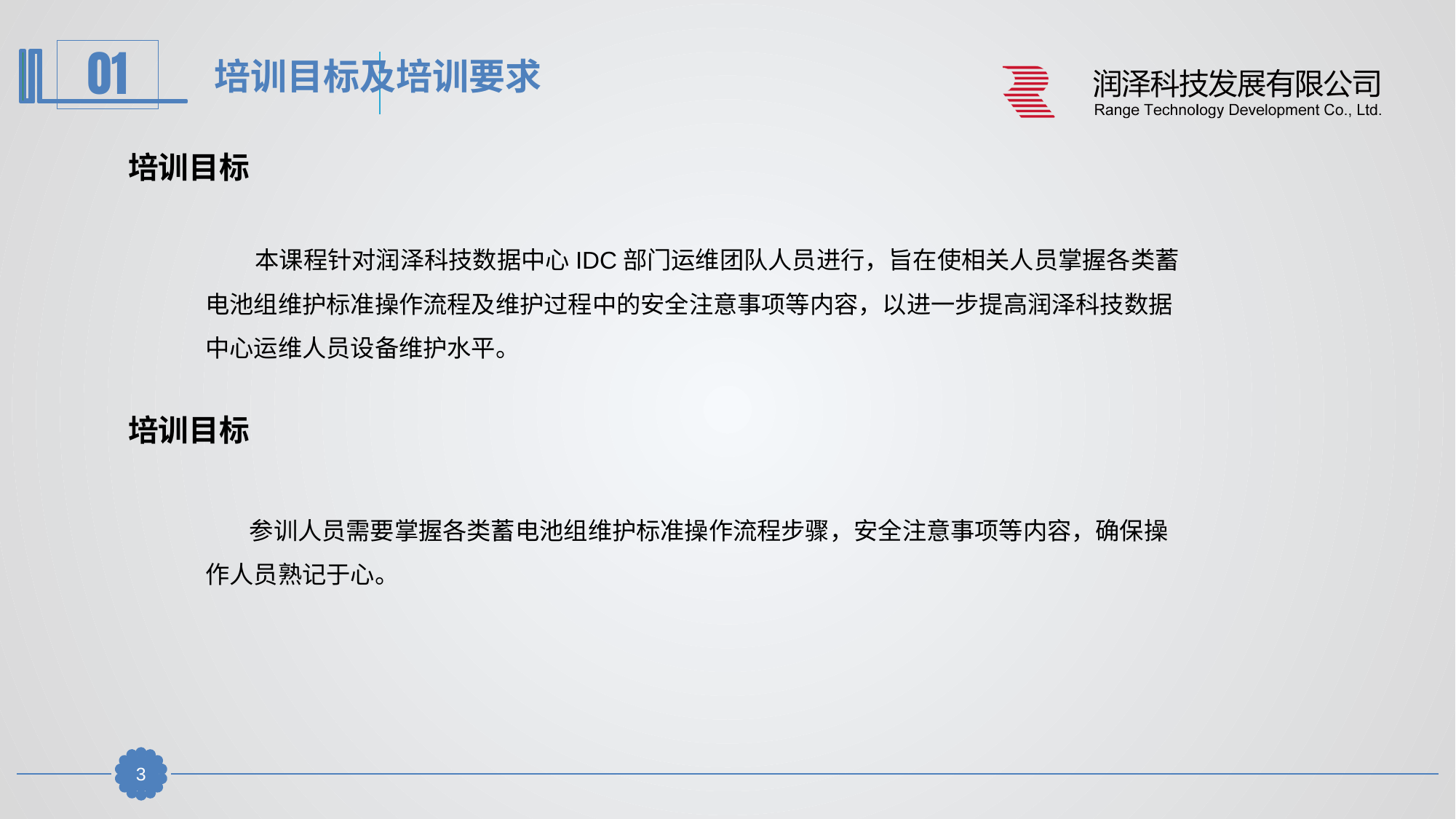

培训目标及培训要求
培训目标
       本课程针对润泽科技数据中心IDC部门运维团队人员进行，旨在使相关人员掌握各类蓄电池组维护标准操作流程及维护过程中的安全注意事项等内容，以进一步提高润泽科技数据中心运维人员设备维护水平。
培训目标
       参训人员需要掌握各类蓄电池组维护标准操作流程步骤，安全注意事项等内容，确保操作人员熟记于心。
3